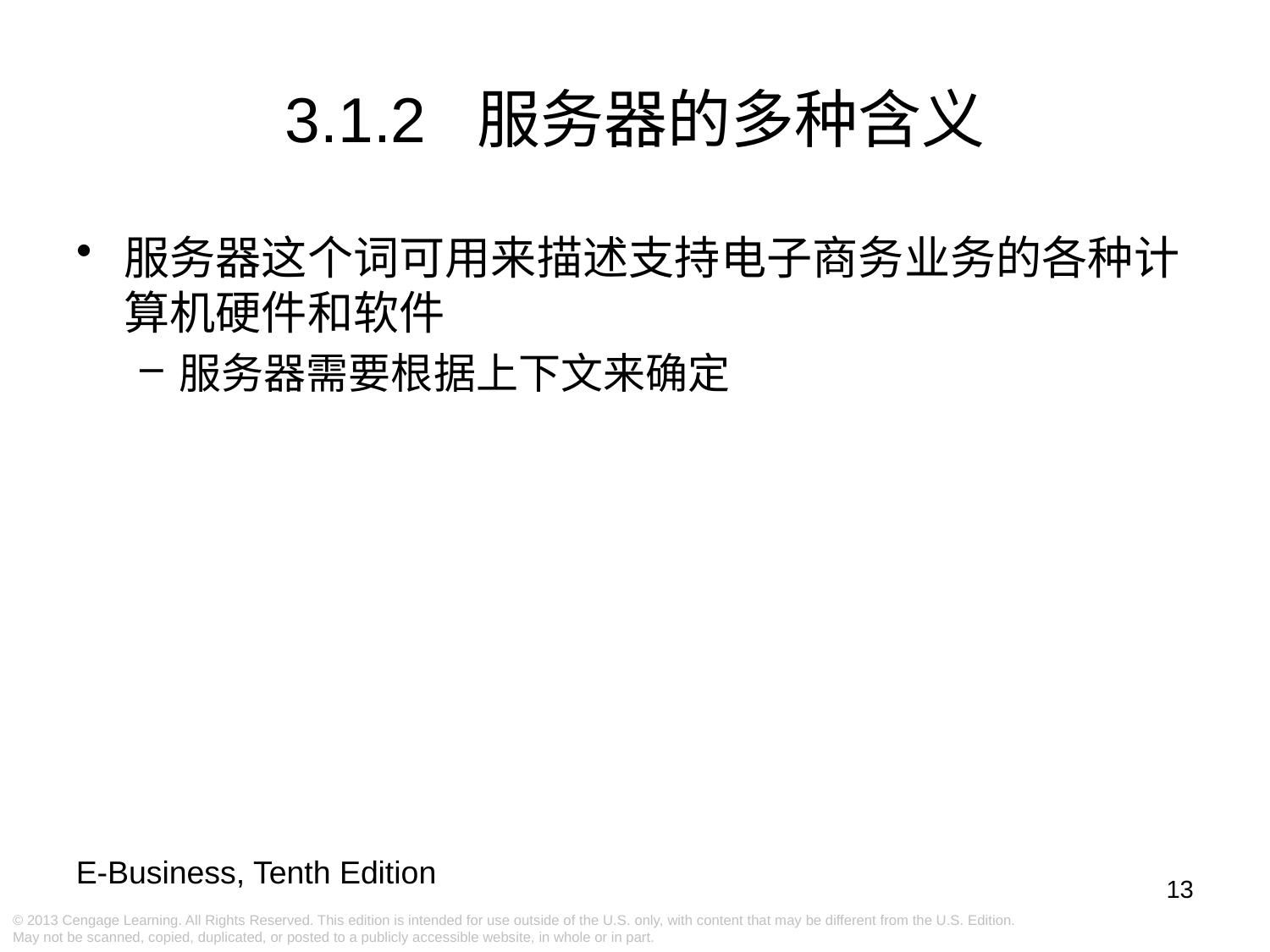

# 3.1.2  服务器的多种含义
服务器这个词可用来描述支持电子商务业务的各种计算机硬件和软件
服务器需要根据上下文来确定
13